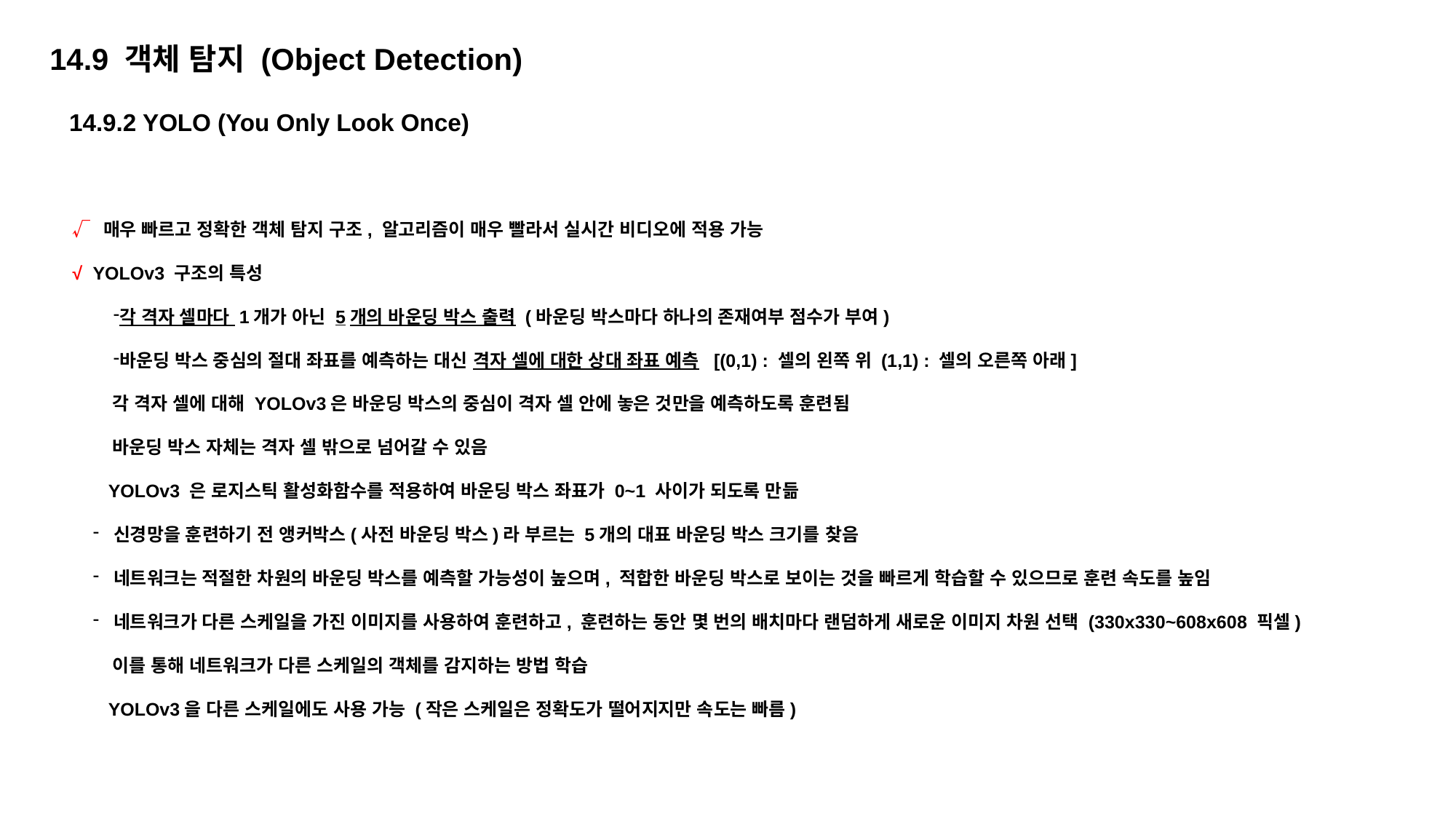

14.9 객체 탐지 (Object Detection)
14.9.2 YOLO (You Only Look Once)
√  매우 빠르고 정확한 객체 탐지 구조, 알고리즘이 매우 빨라서 실시간 비디오에 적용 가능
√  YOLOv3 구조의 특성
각 격자 셀마다 1개가 아닌 5개의 바운딩 박스 출력 (바운딩 박스마다 하나의 존재여부 점수가 부여)
바운딩 박스 중심의 절대 좌표를 예측하는 대신 격자 셀에 대한 상대 좌표 예측  [(0,1) : 셀의 왼쪽 위 (1,1) : 셀의 오른쪽 아래]
   각 격자 셀에 대해 YOLOv3은 바운딩 박스의 중심이 격자 셀 안에 놓은 것만을 예측하도록 훈련됨
   바운딩 박스 자체는 격자 셀 밖으로 넘어갈 수 있음
   YOLOv3 은 로지스틱 활성화함수를 적용하여 바운딩 박스 좌표가 0~1 사이가 되도록 만듦
신경망을 훈련하기 전 앵커박스(사전 바운딩 박스)라 부르는 5개의 대표 바운딩 박스 크기를 찾음
네트워크는 적절한 차원의 바운딩 박스를 예측할 가능성이 높으며, 적합한 바운딩 박스로 보이는 것을 빠르게 학습할 수 있으므로 훈련 속도를 높임
네트워크가 다른 스케일을 가진 이미지를 사용하여 훈련하고, 훈련하는 동안 몇 번의 배치마다 랜덤하게 새로운 이미지 차원 선택 (330x330~608x608 픽셀)
   이를 통해 네트워크가 다른 스케일의 객체를 감지하는 방법 학습
   YOLOv3을 다른 스케일에도 사용 가능 (작은 스케일은 정확도가 떨어지지만 속도는 빠름)